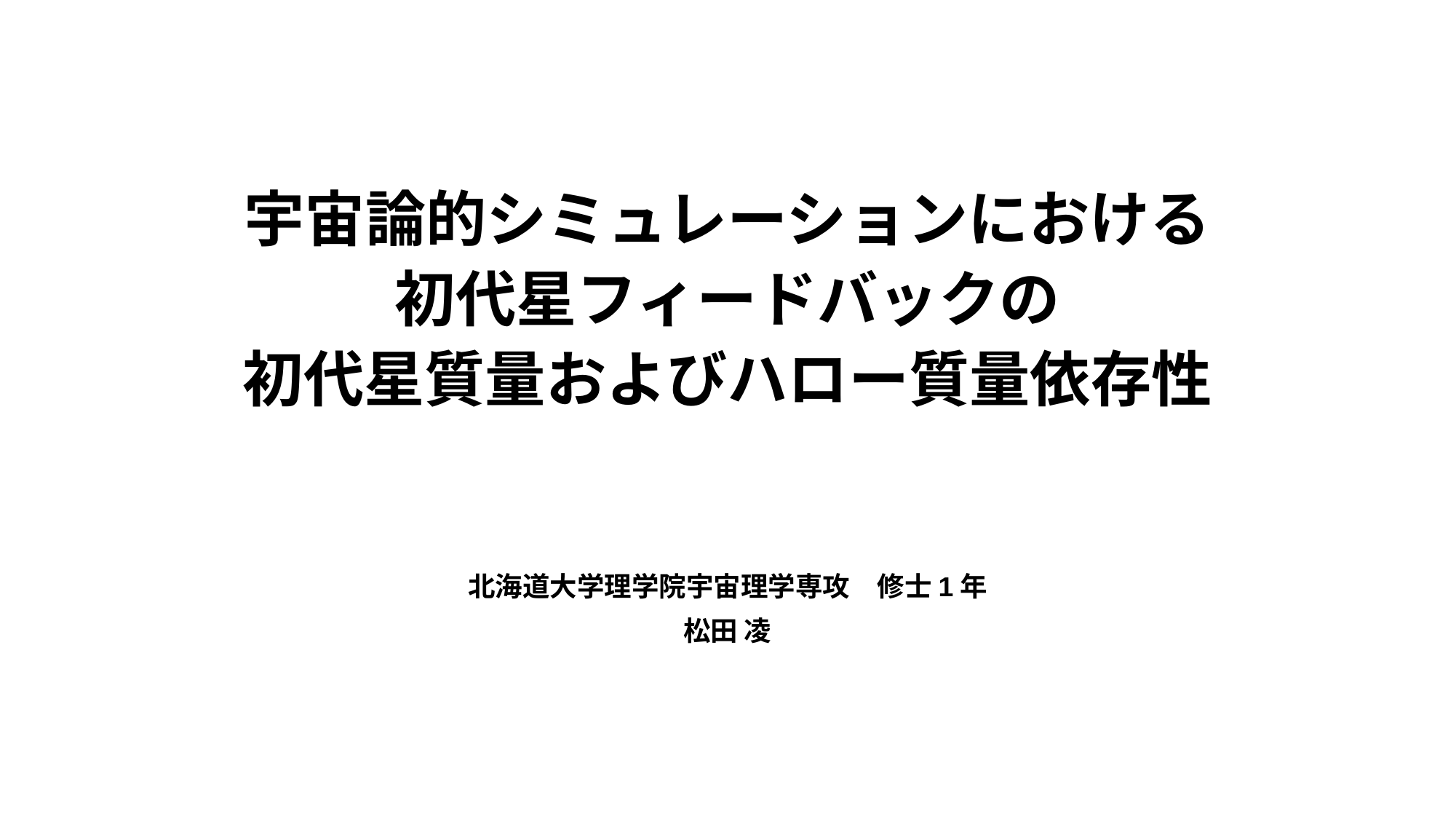

# 宇宙論的シミュレーションにおける 初代星フィードバックの 初代星質量およびハロー質量依存性

北海道大学理学院宇宙理学専攻　修士1年
松田 凌